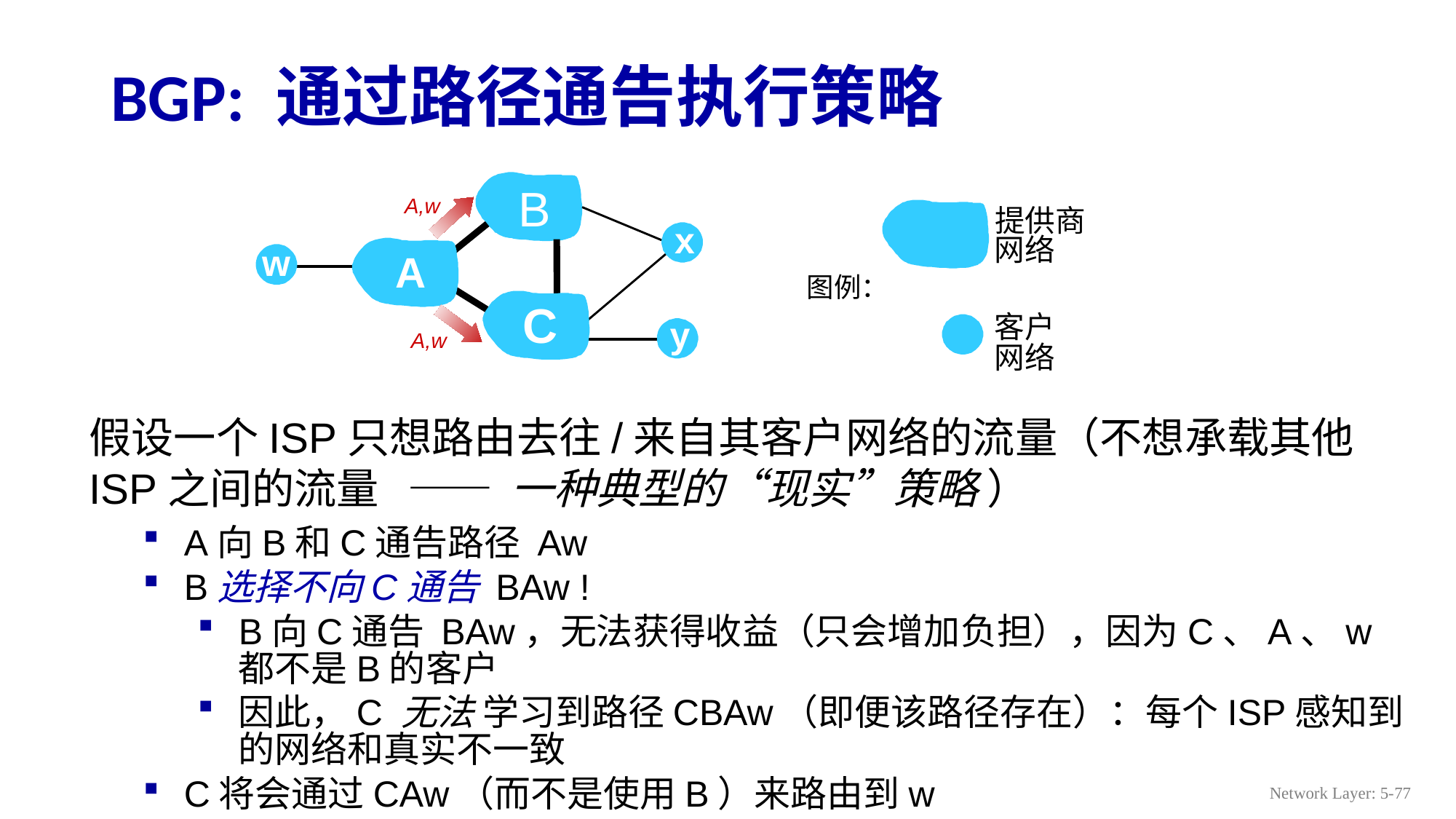

# BGP: 通过路径通告执行策略

B
A,w

提供商

网络

图例：

客户

网络

x

A

w

C

y

A,w

假设一个ISP只想路由去往/来自其客户网络的流量（不想承载其他ISP之间的流量   ——  一种典型的“现实”策略 ）

A向B和C通告路径 Aw
B选择不向C通告 BAw !
B向C通告 BAw，无法获得收益（只会增加负担），因为C、A、w都不是B的客户
因此，C 无法 学习到路径CBAw（即便该路径存在）：每个ISP感知到的网络和真实不一致
C将会通过CAw（而不是使用B）来路由到w
Network Layer: 5-77